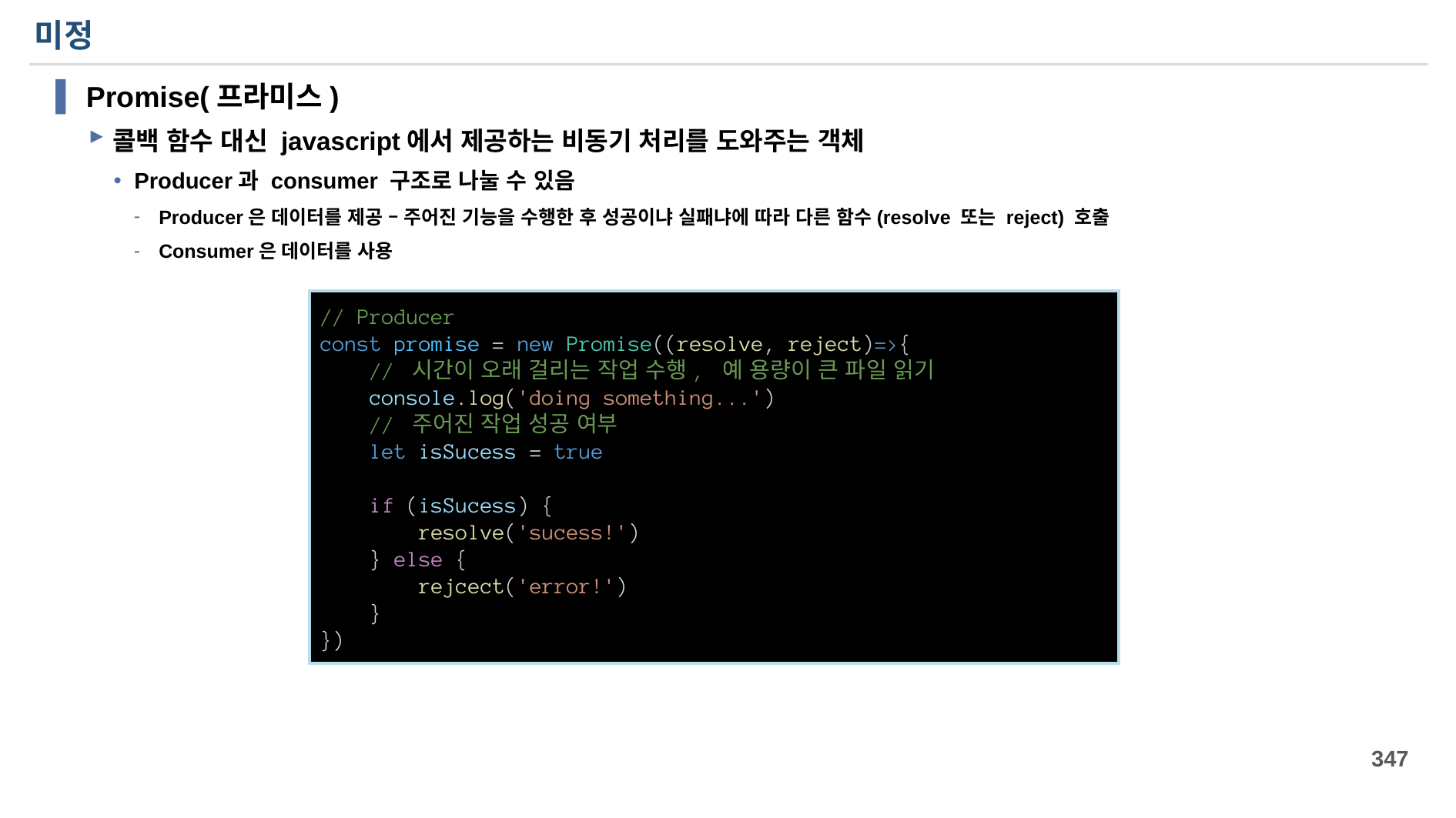

# 미정
Promise(프라미스)
콜백 함수 대신 javascript에서 제공하는 비동기 처리를 도와주는 객체
Producer과 consumer 구조로 나눌 수 있음
Producer은 데이터를 제공 – 주어진 기능을 수행한 후 성공이냐 실패냐에 따라 다른 함수(resolve 또는 reject) 호출
Consumer은 데이터를 사용

// Producer
const promise = new Promise((resolve, reject)=>{
    // 시간이 오래 걸리는 작업 수행, 예 용량이 큰 파일 읽기
    console.log('doing something...')
    // 주어진 작업 성공 여부
    let isSucess = true

    if (isSucess) {
        resolve('sucess!')
    } else {
        rejcect('error!')
    }
})
347